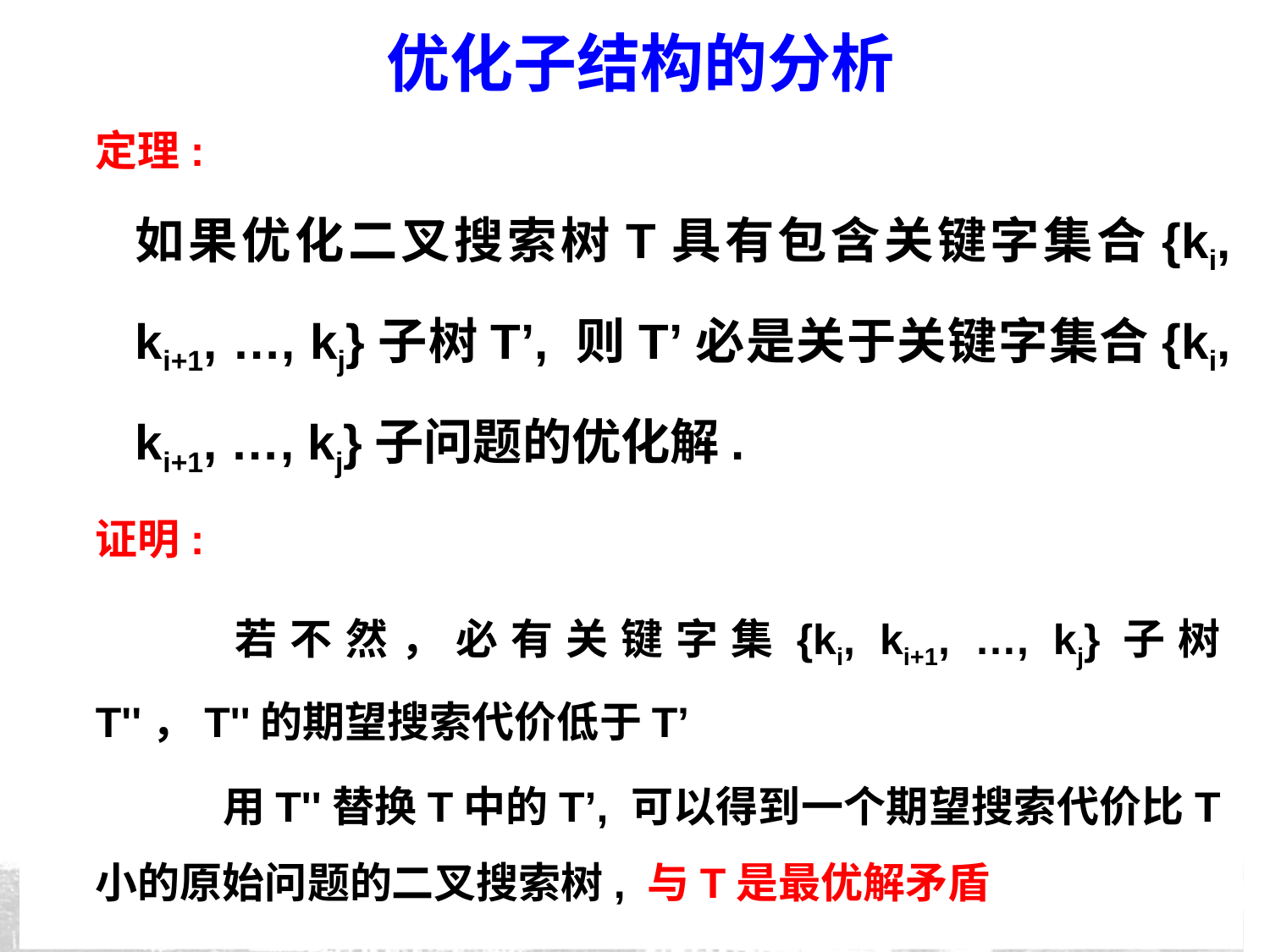

优化子结构的分析
定理:
如果优化二叉搜索树T具有包含关键字集合{ki, ki+1, …, kj}子树T’, 则T’必是关于关键字集合{ki, ki+1, …, kj}子问题的优化解.
证明:
	若不然，必有关键字集{ki, ki+1, …, kj}子树T''，T''的期望搜索代价低于T’
	用T''替换T中的T’, 可以得到一个期望搜索代价比T小的原始问题的二叉搜索树, 与T是最优解矛盾